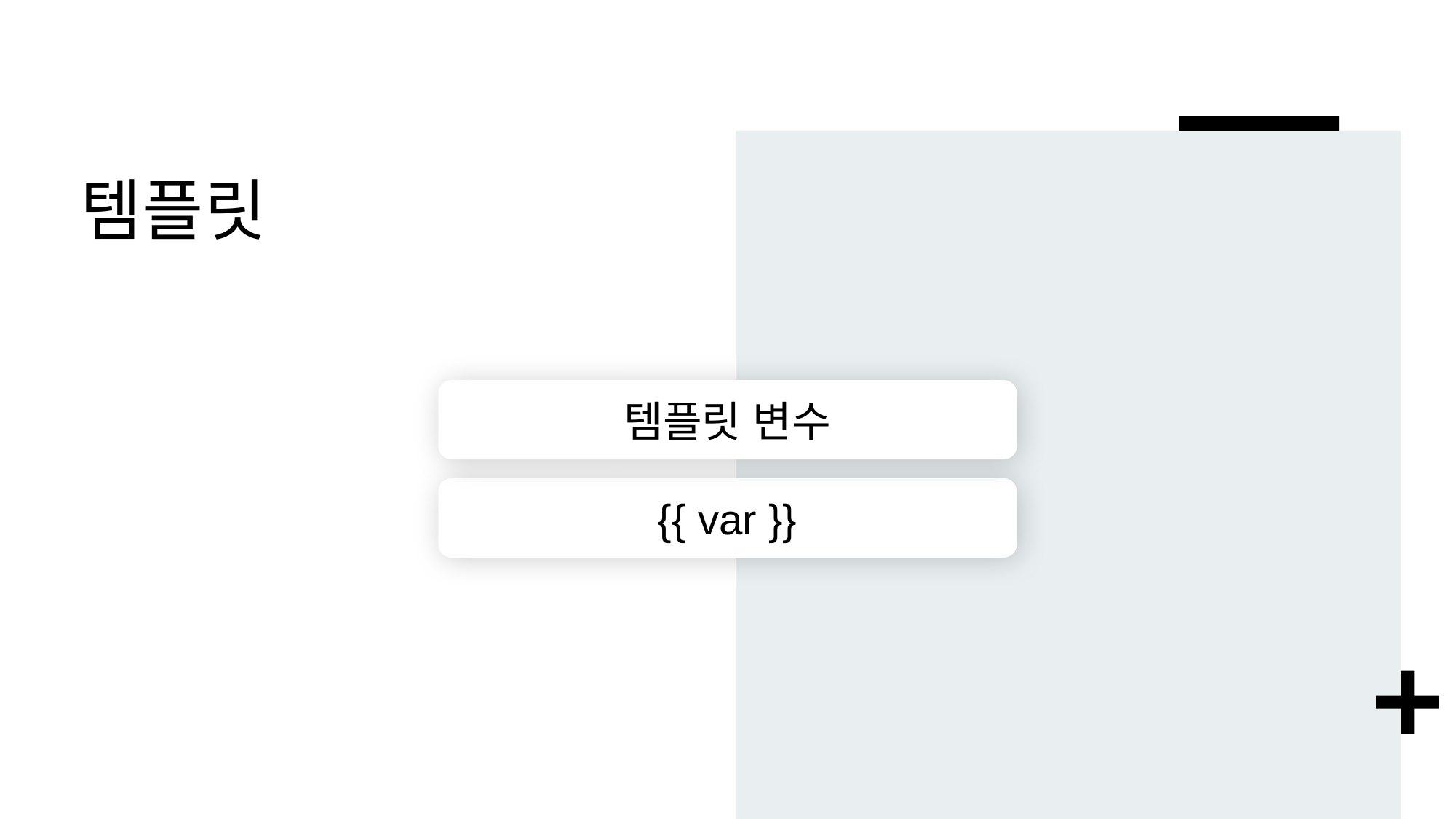

# 템플릿
템플릿 변수
{{ var }}